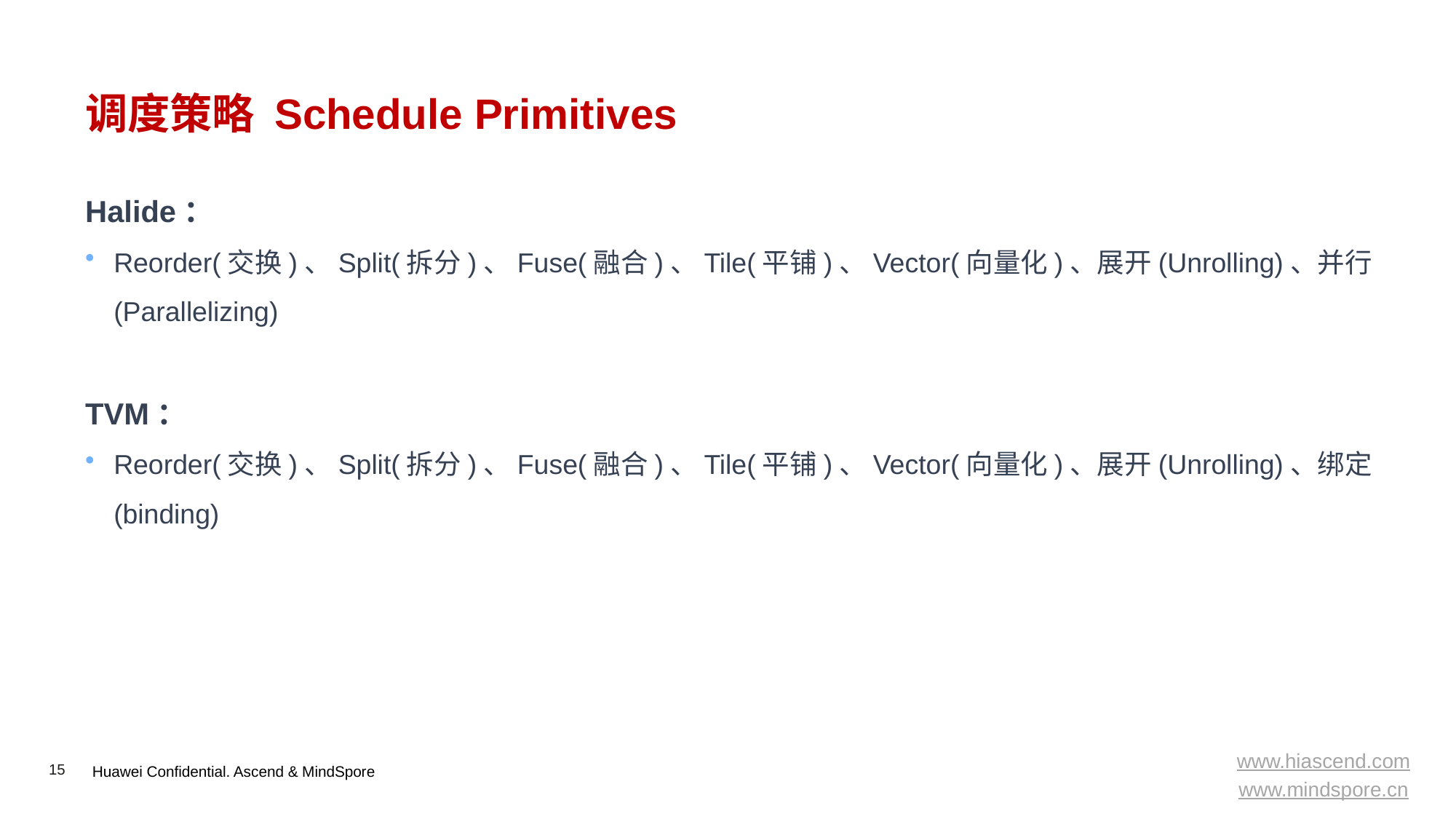

# 调度策略 Schedule Primitives
Halide：
Reorder(交换)、Split(拆分)、Fuse(融合)、Tile(平铺)、Vector(向量化)、展开(Unrolling)、并行(Parallelizing)

TVM：
Reorder(交换)、Split(拆分)、Fuse(融合)、Tile(平铺)、Vector(向量化)、展开(Unrolling)、绑定(binding)